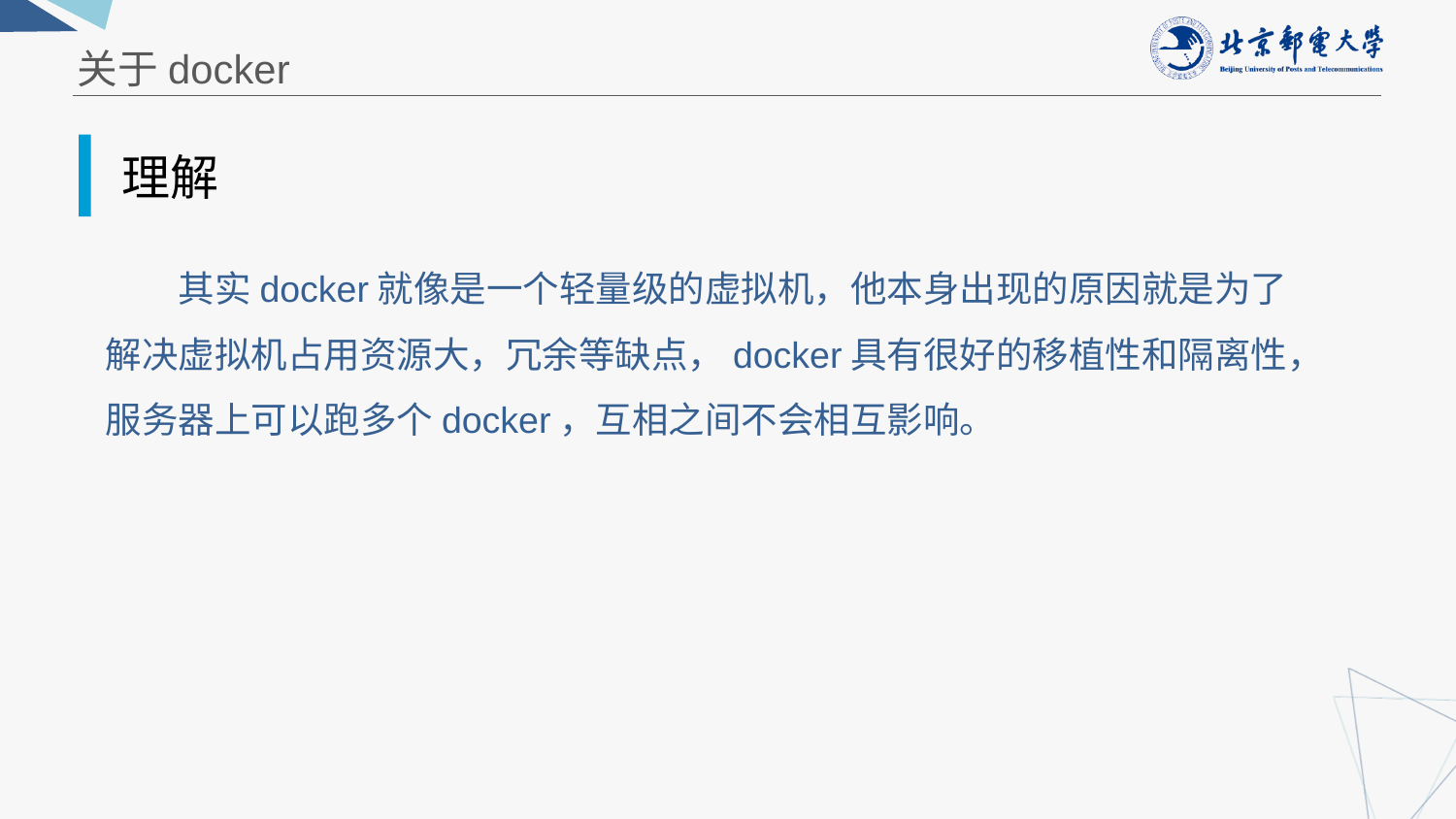

关于docker

理解
其实docker就像是一个轻量级的虚拟机，他本身出现的原因就是为了解决虚拟机占用资源大，冗余等缺点，docker具有很好的移植性和隔离性，服务器上可以跑多个docker，互相之间不会相互影响。